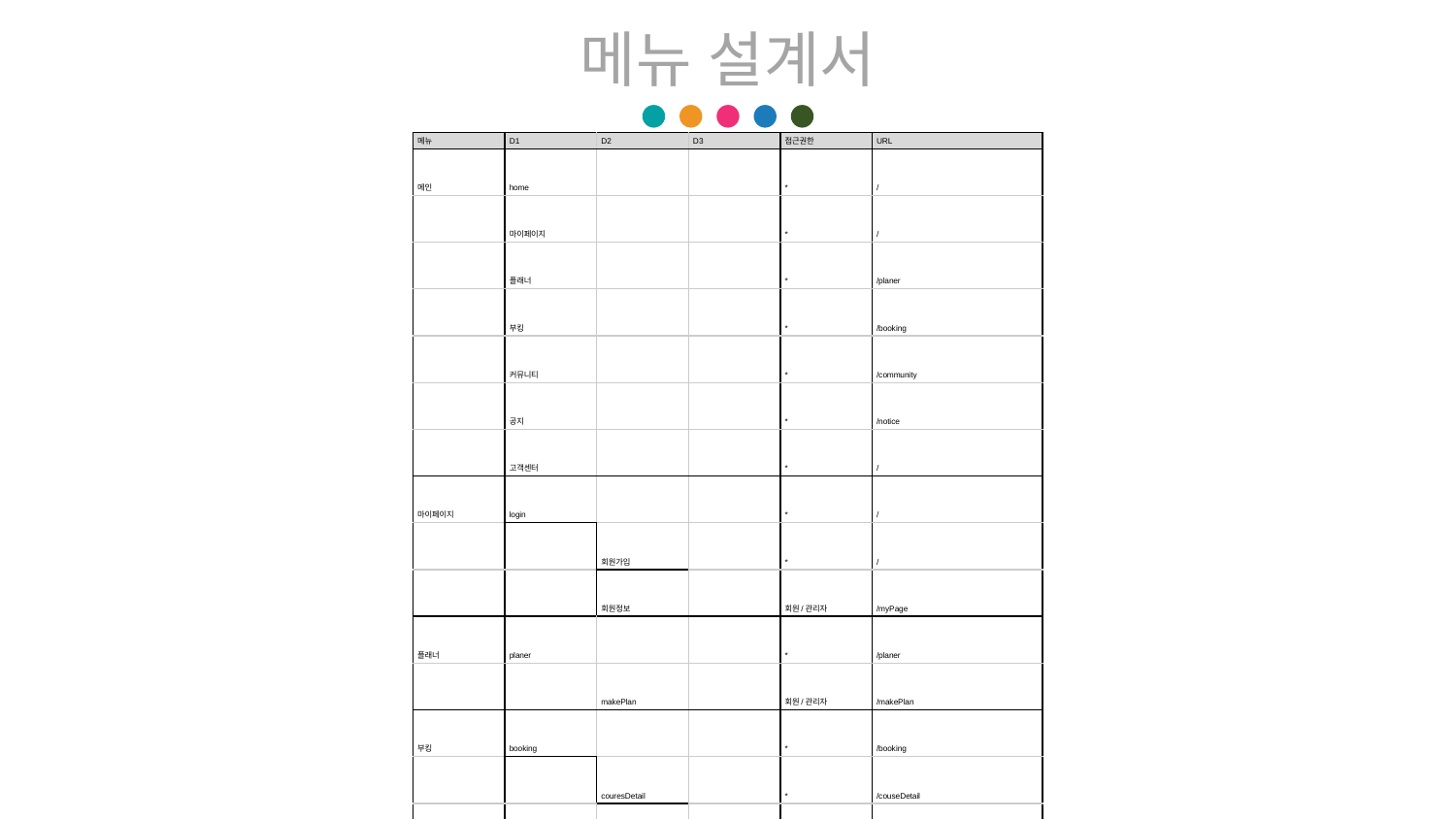

메뉴 설계서

| 메뉴 | D1 | D2 | D3 | 접근권한 | URL |
| --- | --- | --- | --- | --- | --- |
| 메인 | home |  |  | \* | / |
|  | 마이페이지 |  |  | \* | / |
|  | 플래너 |  |  | \* | /planer |
|  | 부킹 |  |  | \* | /booking |
|  | 커뮤니티 |  |  | \* | /community |
|  | 공지 |  |  | \* | /notice |
|  | 고객센터 |  |  | \* | / |
| 마이페이지 | login |  |  | \* | / |
|  |  | 회원가입 |  | \* | / |
|  |  | 회원정보 |  | 회원/관리자 | /myPage |
| 플래너 | planer |  |  | \* | /planer |
|  |  | makePlan |  | 회원/관리자 | /makePlan |
| 부킹 | booking |  |  | \* | /booking |
|  |  | couresDetail |  | \* | /couseDetail |
|  | hotel |  |  | \* | /hotel |
|  |  | hotelDetail |  | \* | /hotelDetail |
|  |  |  | pay | 회원/관리자 | /pay |
| 커뮤니티 | planer |  |  | \* | /community\_planner |
|  |  | palnerDetail |  | 회원/관리자 | /community\_plannerDetail |
|  | bbs |  |  | \* | /community\_bbs |
|  |  | bbsDetail |  | 회원/관리자 | /community\_bbs |
|  | together |  |  | \* | /community\_together |
|  |  | togetherDetail |  | 회원/관리자 | /community\_togetherDetail/{index} |
|  | community |  |  | \* | /community |
|  |  | communityDetail |  | 회원/관리자 | /community\_reviewDetail |
|  | question |  |  | \* | /community\_question |
|  |  | questionDetail |  | 회원/관리자 | /community\_question |
| 공지 | notice |  |  | \* | /notice |
|  |  | noticeDetail |  | \* | /notice/detail |
|  | howToUse |  |  | \* | /howtouse |
|  | event |  |  | \* | /event |
|  |  | eventDetail |  | 회원/관리자 | /event/detail |
|  | update |  |  | \* | /update |
|  |  | updateDetail |  | 회원/관리자 | /update/detail |
| 고객센터 | faq |  |  | \* | /faq |
|  | inquiry |  |  | 회원/관리자 | /inquiry |
|  |  | inquiryDetail |  | 회원/관리자 | /inquiry/datail |
|  | terms |  |  | \* | /terms |
|  | privacy |  |  | \* | /privacy |